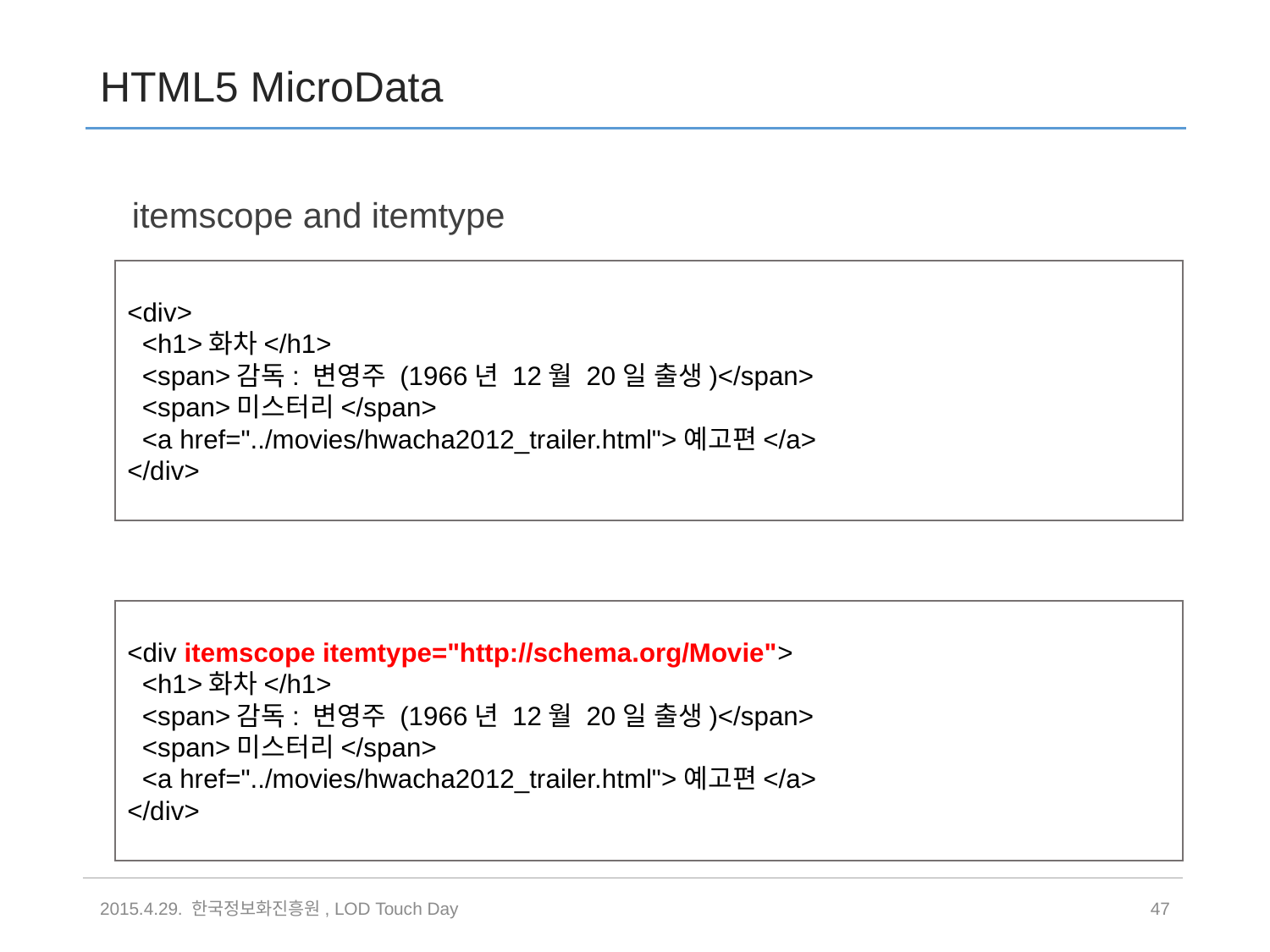

# HTML5 MicroData
itemscope and itemtype
<div>
  <h1>화차</h1>
  <span>감독: 변영주 (1966년 12월 20일 출생)</span>
  <span>미스터리</span>
  <a href="../movies/hwacha2012_trailer.html">예고편</a>
</div>
<div itemscope itemtype="http://schema.org/Movie">
  <h1>화차</h1>
  <span>감독: 변영주 (1966년 12월 20일 출생)</span>
  <span>미스터리</span>
  <a href="../movies/hwacha2012_trailer.html">예고편</a>
</div>
2015.4.29. 한국정보화진흥원, LOD Touch Day
47